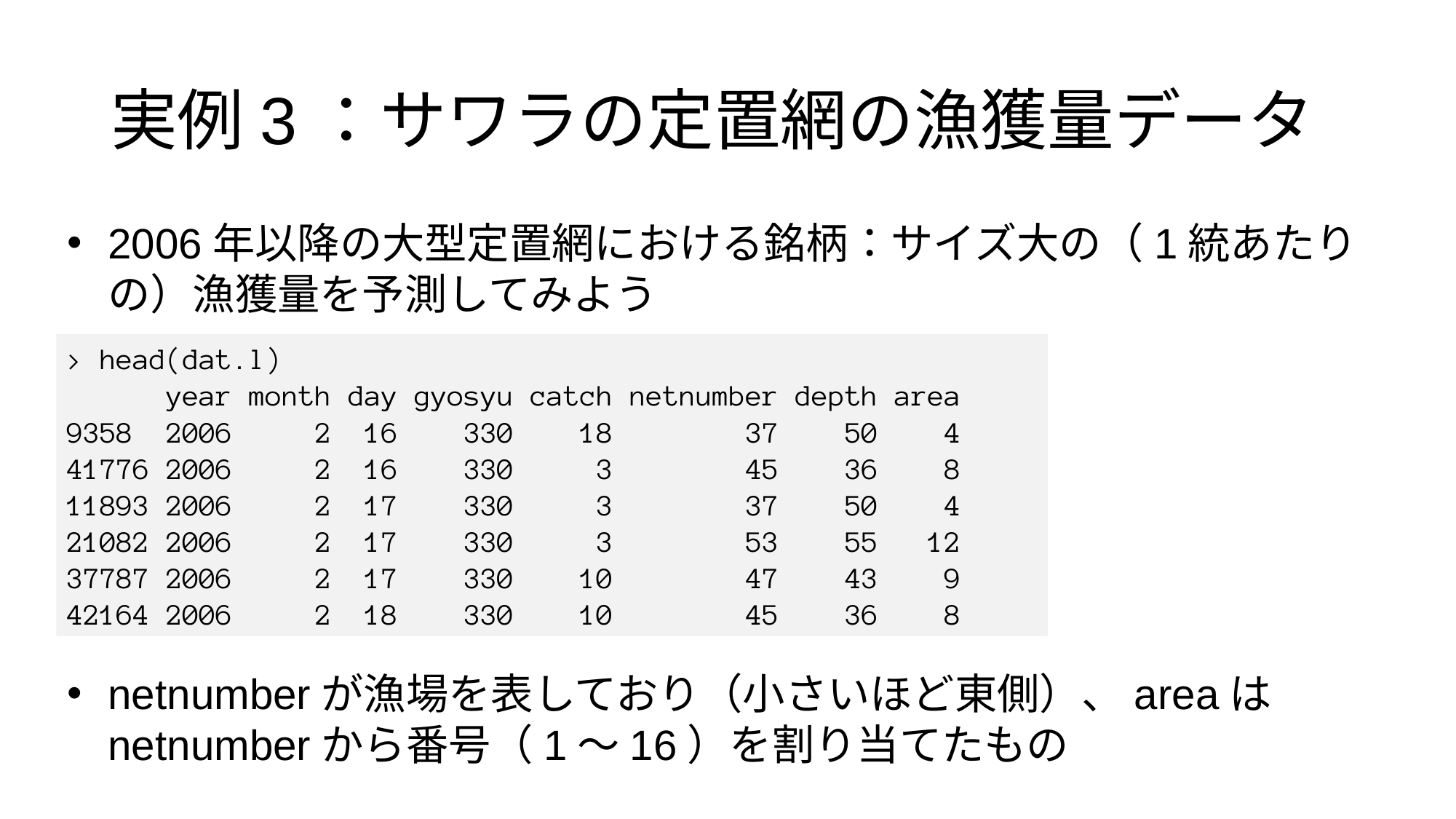

実例3：サワラの定置網の漁獲量データ
2006年以降の大型定置網における銘柄：サイズ大の（1統あたりの）漁獲量を予測してみよう
> head(dat.l)
      year month day gyosyu catch netnumber depth area
9358  2006     2  16    330    18        37    50    4
41776 2006     2  16    330     3        45    36    8
11893 2006     2  17    330     3        37    50    4
21082 2006     2  17    330     3        53    55   12
37787 2006     2  17    330    10        47    43    9
42164 2006     2  18    330    10        45    36    8
netnumberが漁場を表しており（小さいほど東側）、areaはnetnumberから番号（1～16）を割り当てたもの